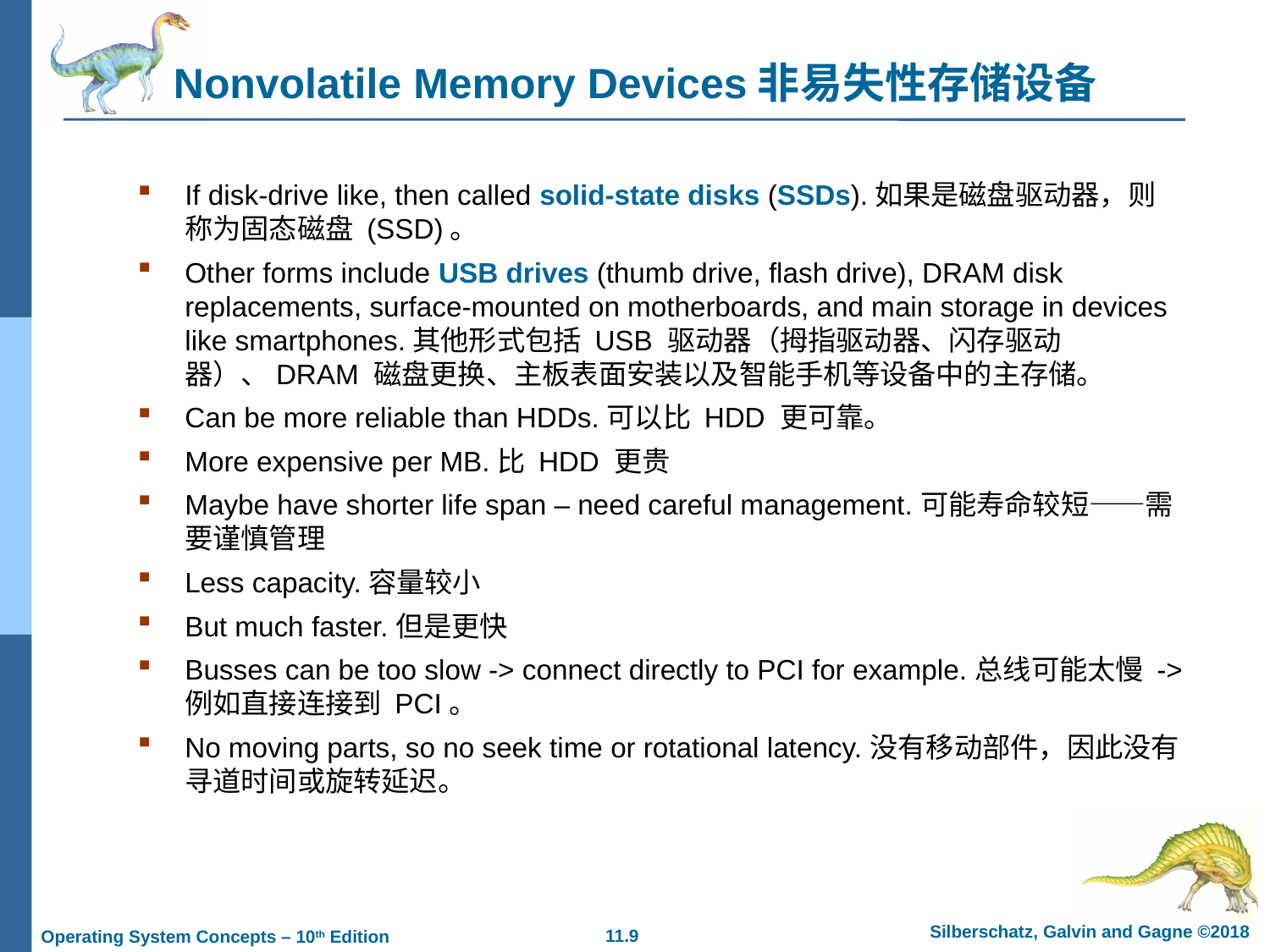

# Nonvolatile Memory Devices非易失性存储设备
If disk-drive like, then called solid-state disks (SSDs).如果是磁盘驱动器，则称为固态磁盘 (SSD)。
Other forms include USB drives (thumb drive, flash drive), DRAM disk replacements, surface-mounted on motherboards, and main storage in devices like smartphones.其他形式包括 USB 驱动器（拇指驱动器、闪存驱动器）、DRAM 磁盘更换、主板表面安装以及智能手机等设备中的主存储。
Can be more reliable than HDDs.可以比 HDD 更可靠。
More expensive per MB.比 HDD 更贵
Maybe have shorter life span – need careful management.可能寿命较短——需要谨慎管理
Less capacity.容量较小
But much faster.但是更快
Busses can be too slow -> connect directly to PCI for example.总线可能太慢 -> 例如直接连接到 PCI。
No moving parts, so no seek time or rotational latency.没有移动部件，因此没有寻道时间或旋转延迟。